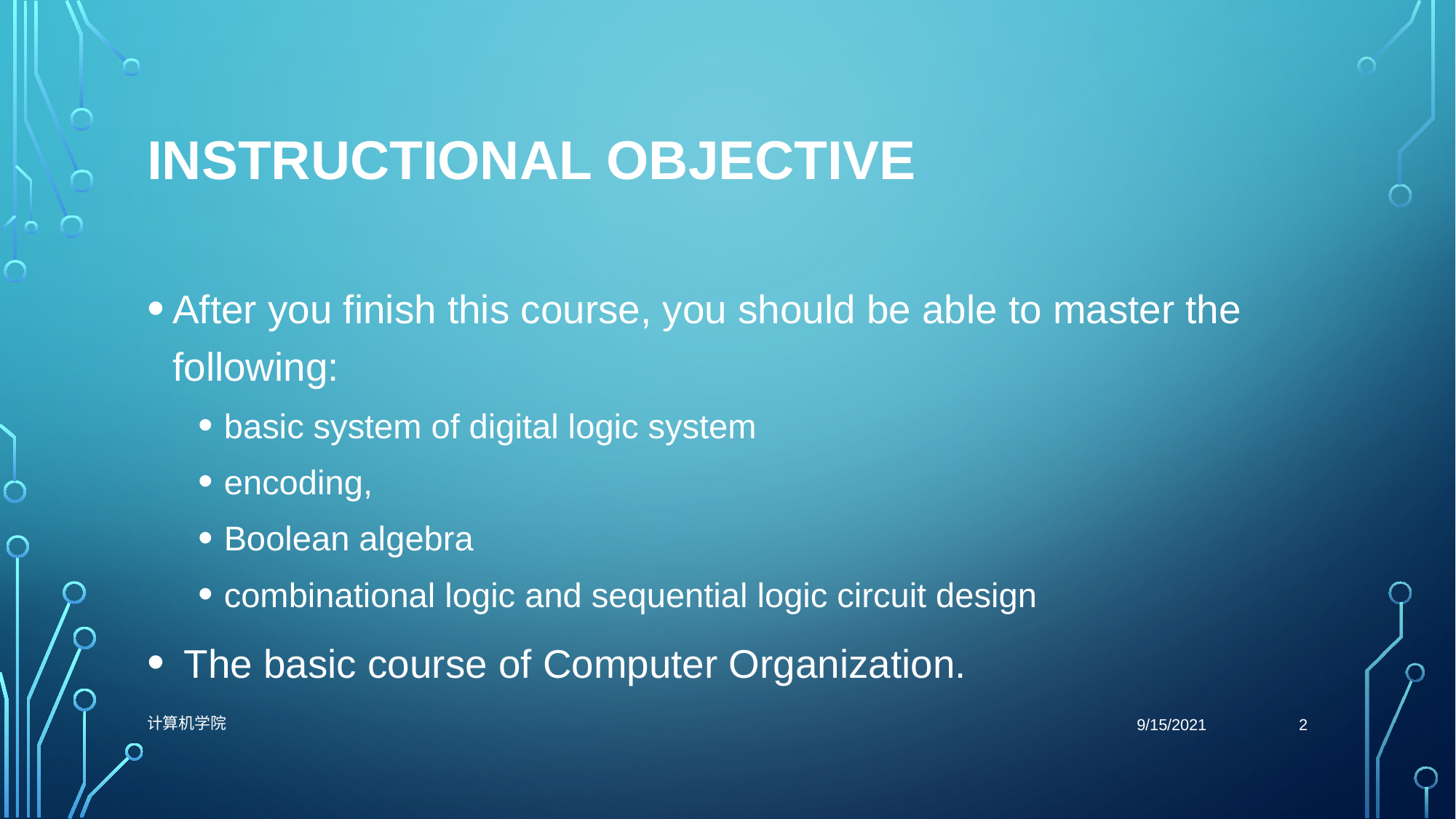

# Instructional objective
After you finish this course, you should be able to master the following:
basic system of digital logic system
encoding,
Boolean algebra
combinational logic and sequential logic circuit design
 The basic course of Computer Organization.
2
计算机学院
9/15/2021